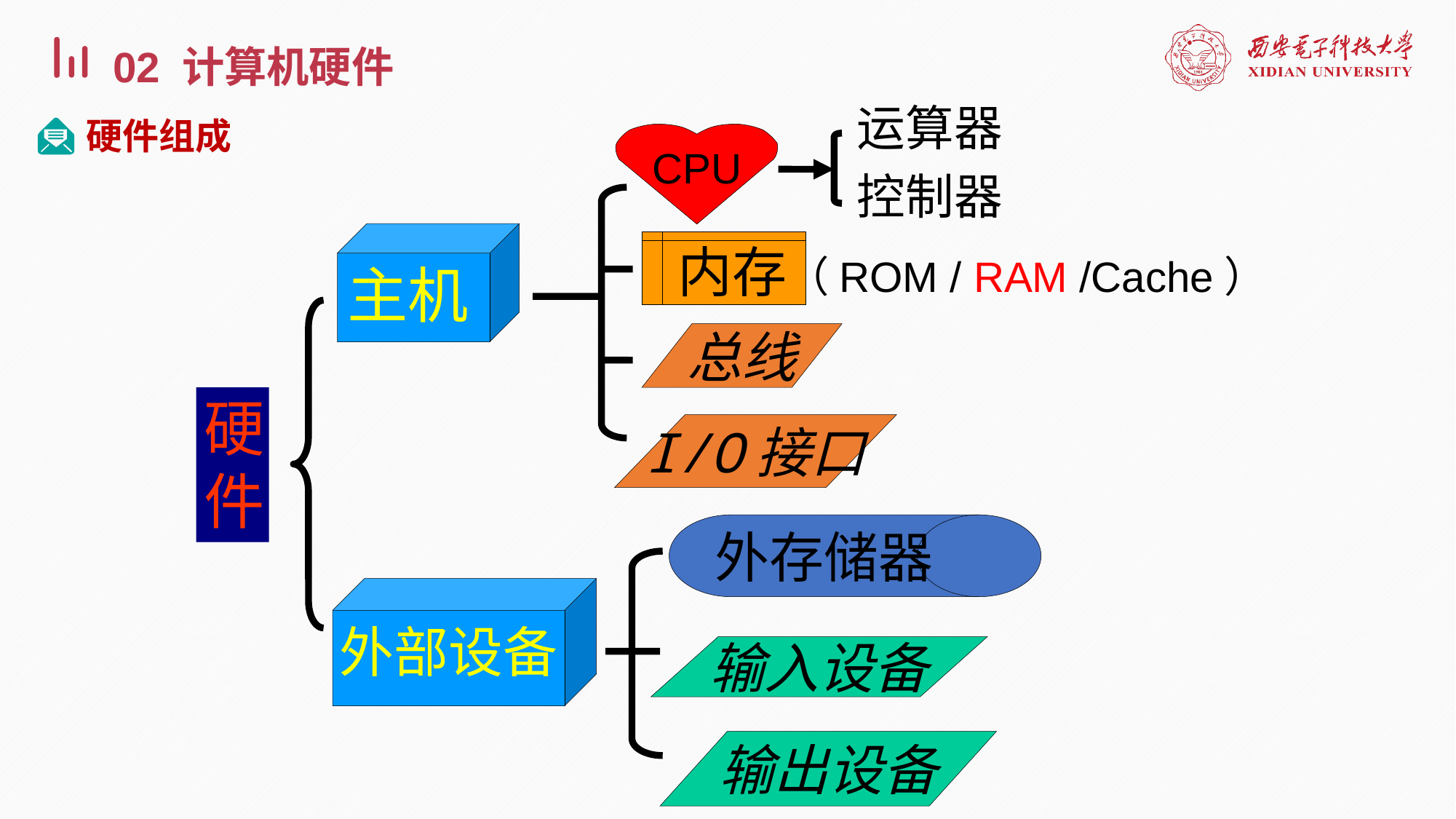

02 计算机硬件
运算器
控制器

CPU

主机

内存（ROM / RAM /Cache）

总线

硬
件
I/O接口
外存储器

外部设备
输入设备
输出设备
硬件组成